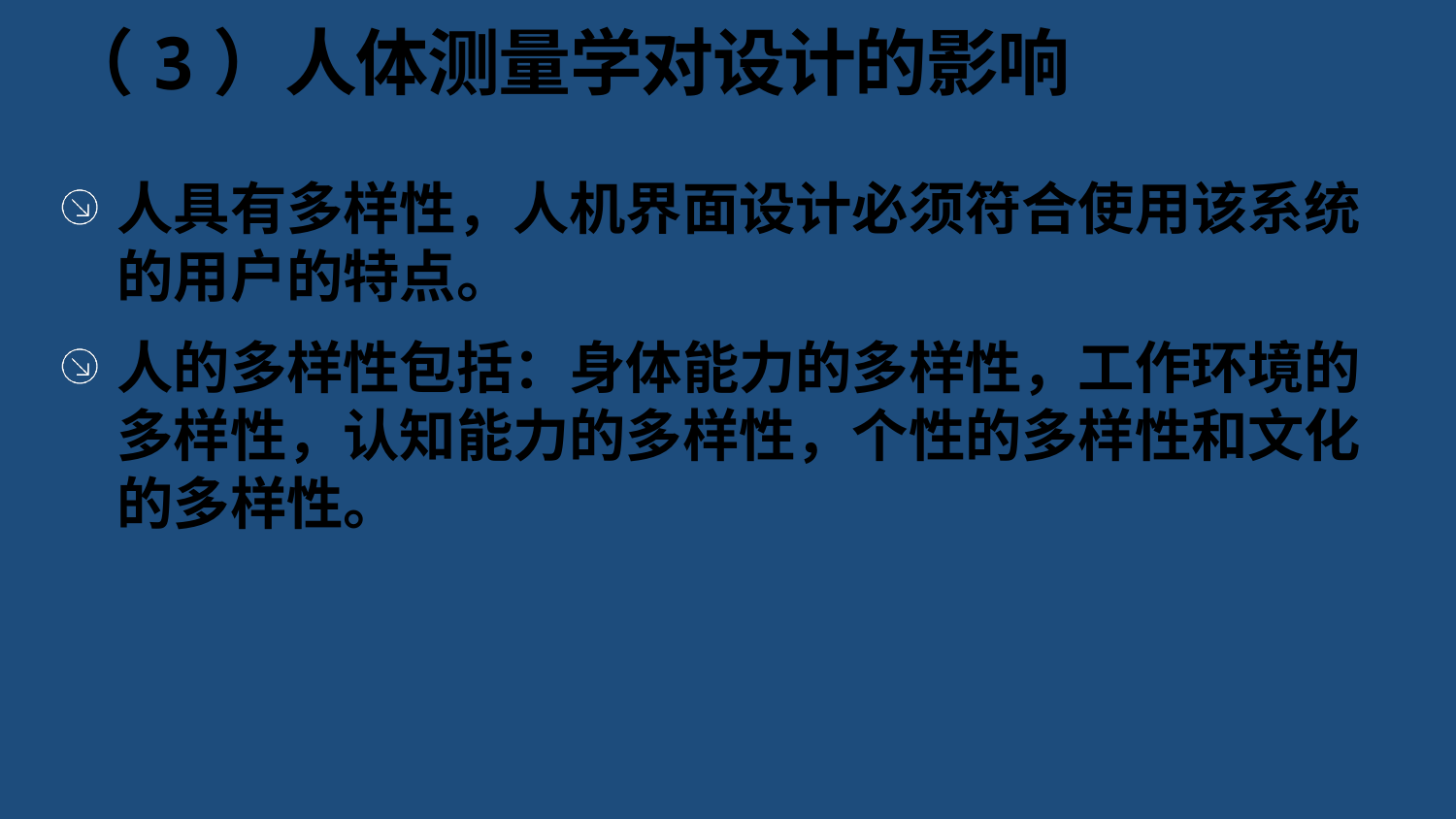

# （3）人体测量学对设计的影响
人具有多样性，人机界面设计必须符合使用该系统的用户的特点。
人的多样性包括：身体能力的多样性，工作环境的多样性，认知能力的多样性，个性的多样性和文化的多样性。